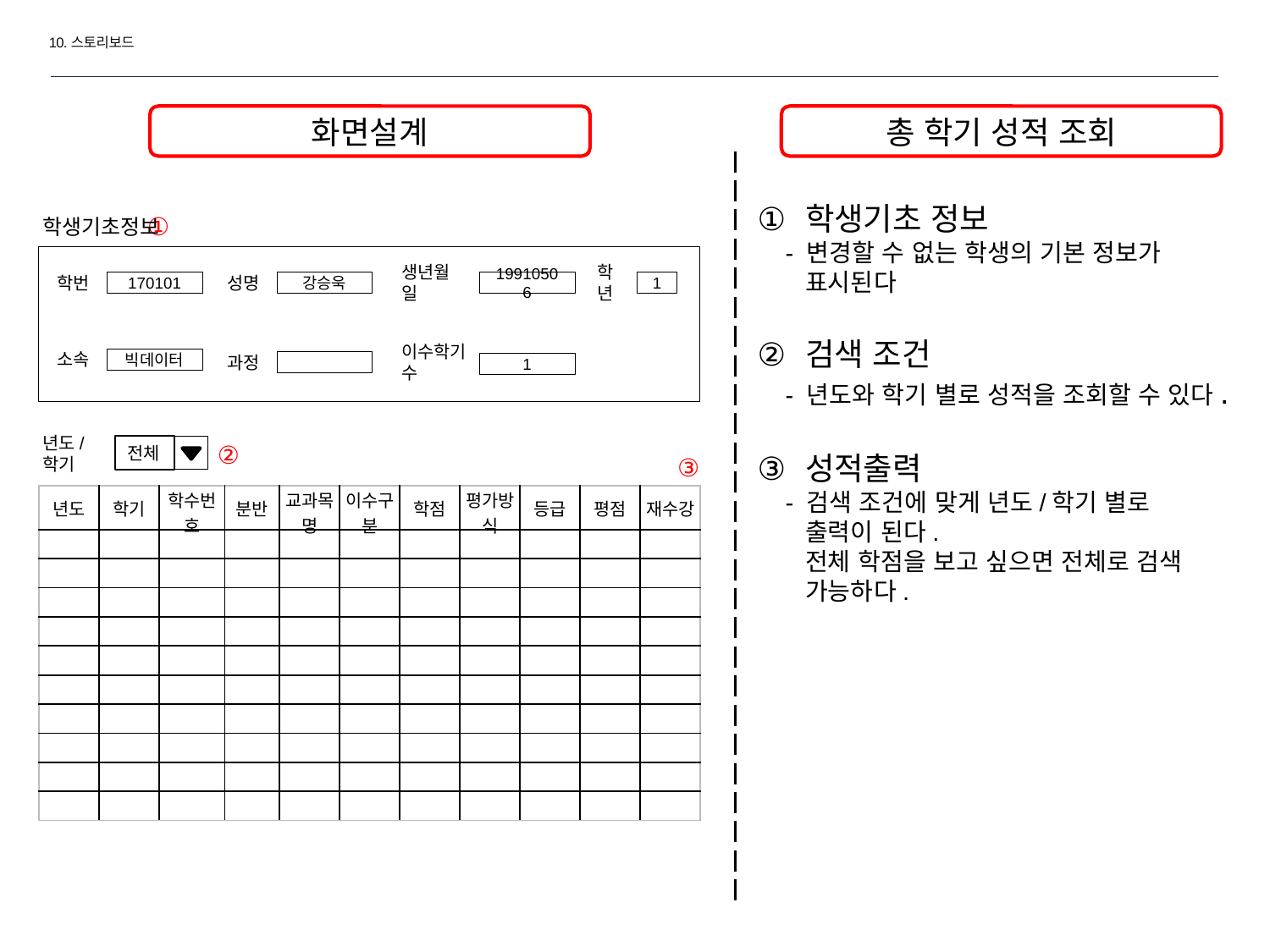

10.스토리보드
화면설계
총 학기 성적 조회
학생기초 정보
    - 변경할 수 없는 학생의 기본 정보가 표시된다

검색 조건
    - 년도와 학기 별로 성적을 조회할 수 있다.

성적출력
    - 검색 조건에 맞게 년도/학기 별로 출력이 된다.
      전체 학점을 보고 싶으면 전체로 검색 가능하다.
학생기초정보
①

학번
성명
생년월일
학년
170101
강승욱
19910506
1
소속
과정
이수학기수
빅데이터

1
②
전체

년도/학기
③

| 년도 | 학기 | 학수번호 | 분반 | 교과목명 | 이수구분 | 학점 | 평가방식 | 등급 | 평점 | 재수강 |
| --- | --- | --- | --- | --- | --- | --- | --- | --- | --- | --- |
|  |  |  |  |  |  |  |  |  |  |  |
|  |  |  |  |  |  |  |  |  |  |  |
|  |  |  |  |  |  |  |  |  |  |  |
|  |  |  |  |  |  |  |  |  |  |  |
|  |  |  |  |  |  |  |  |  |  |  |
|  |  |  |  |  |  |  |  |  |  |  |
|  |  |  |  |  |  |  |  |  |  |  |
|  |  |  |  |  |  |  |  |  |  |  |
|  |  |  |  |  |  |  |  |  |  |  |
|  |  |  |  |  |  |  |  |  |  |  |